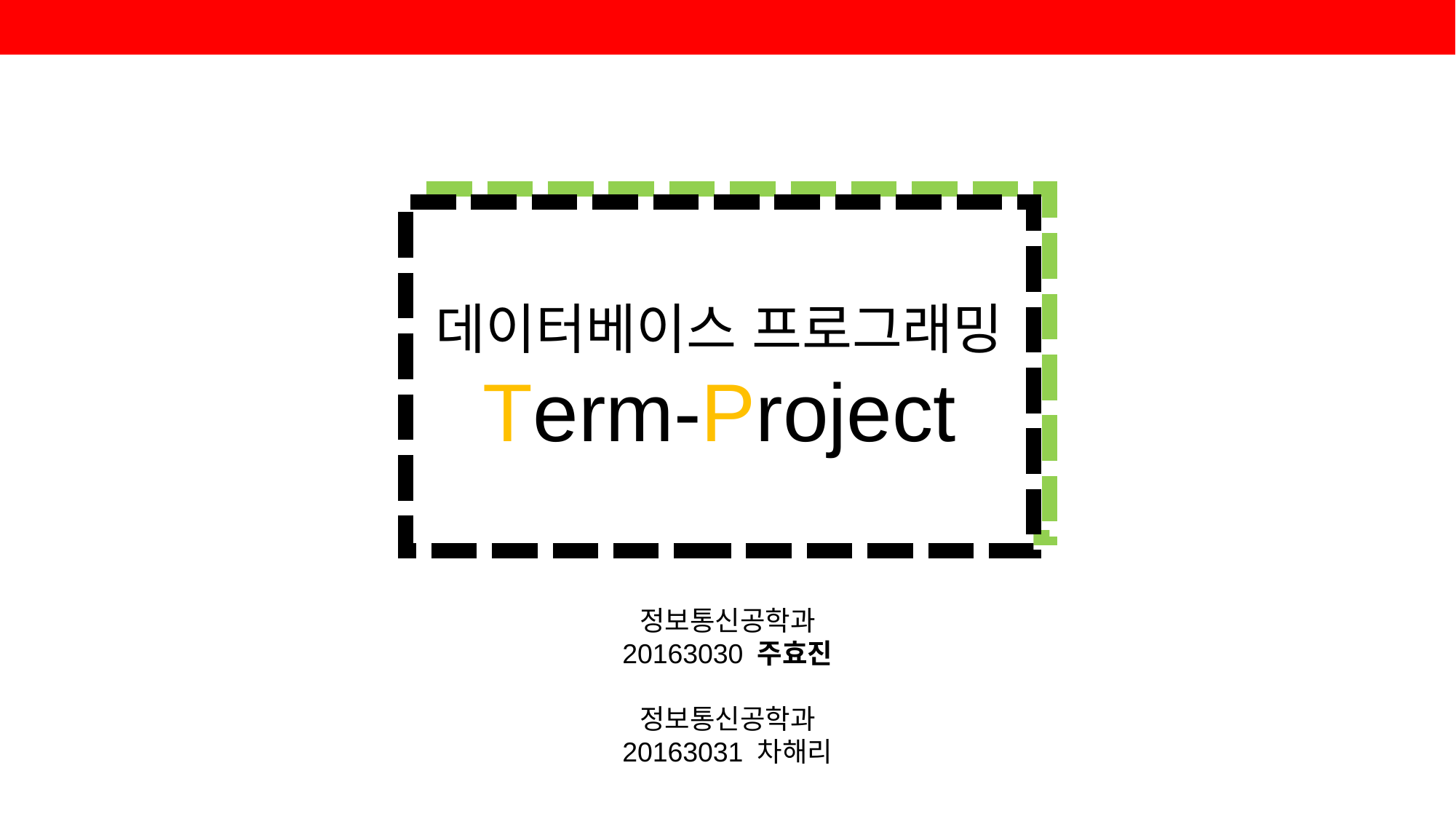

데이터베이스 프로그래밍
Term-Project
정보통신공학과
20163030 주효진

정보통신공학과
20163031 차해리